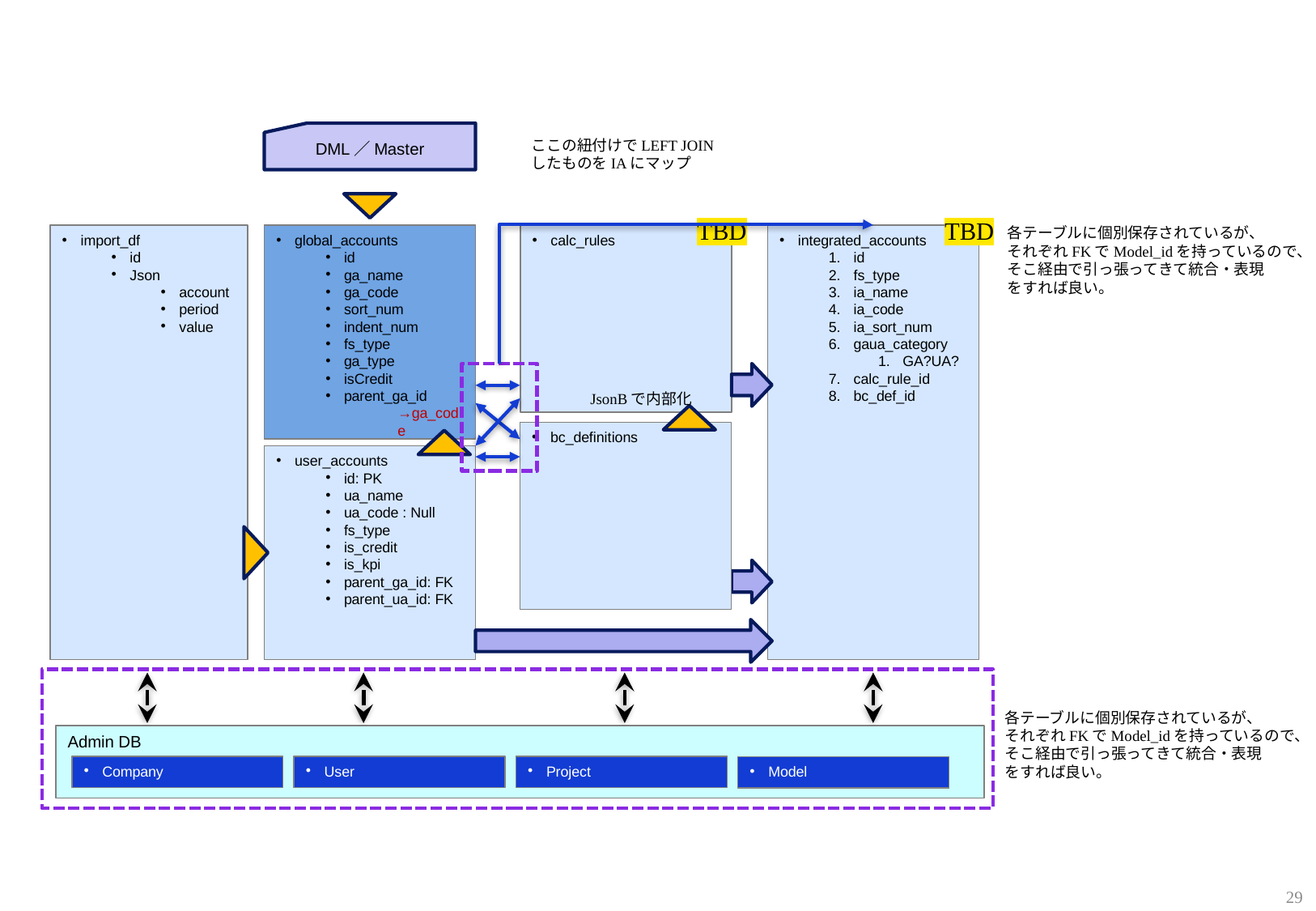

DML／Master
ここの紐付けでLEFT JOIN
したものをIAにマップ

TBD
TBD
各テーブルに個別保存されているが、
それぞれFKでModel_idを持っているので、
そこ経由で引っ張ってきて統合・表現
をすれば良い。
import_df
id
Json
account
period
value
global_accounts
id
ga_name
ga_code
sort_num
indent_num
fs_type
ga_type
isCredit
parent_ga_id
→ga_code

calc_rules
integrated_accounts
id
fs_type
ia_name
ia_code
ia_sort_num
gaua_category
GA?UA?
calc_rule_id
bc_def_id

JsonBで内部化

bc_definitions

user_accounts
id: PK
ua_name
ua_code : Null
fs_type
is_credit
is_kpi
parent_ga_id: FK
parent_ua_id: FK

各テーブルに個別保存されているが、
それぞれFKでModel_idを持っているので、
そこ経由で引っ張ってきて統合・表現
をすれば良い。
Admin DB
Company

User

Project

Model